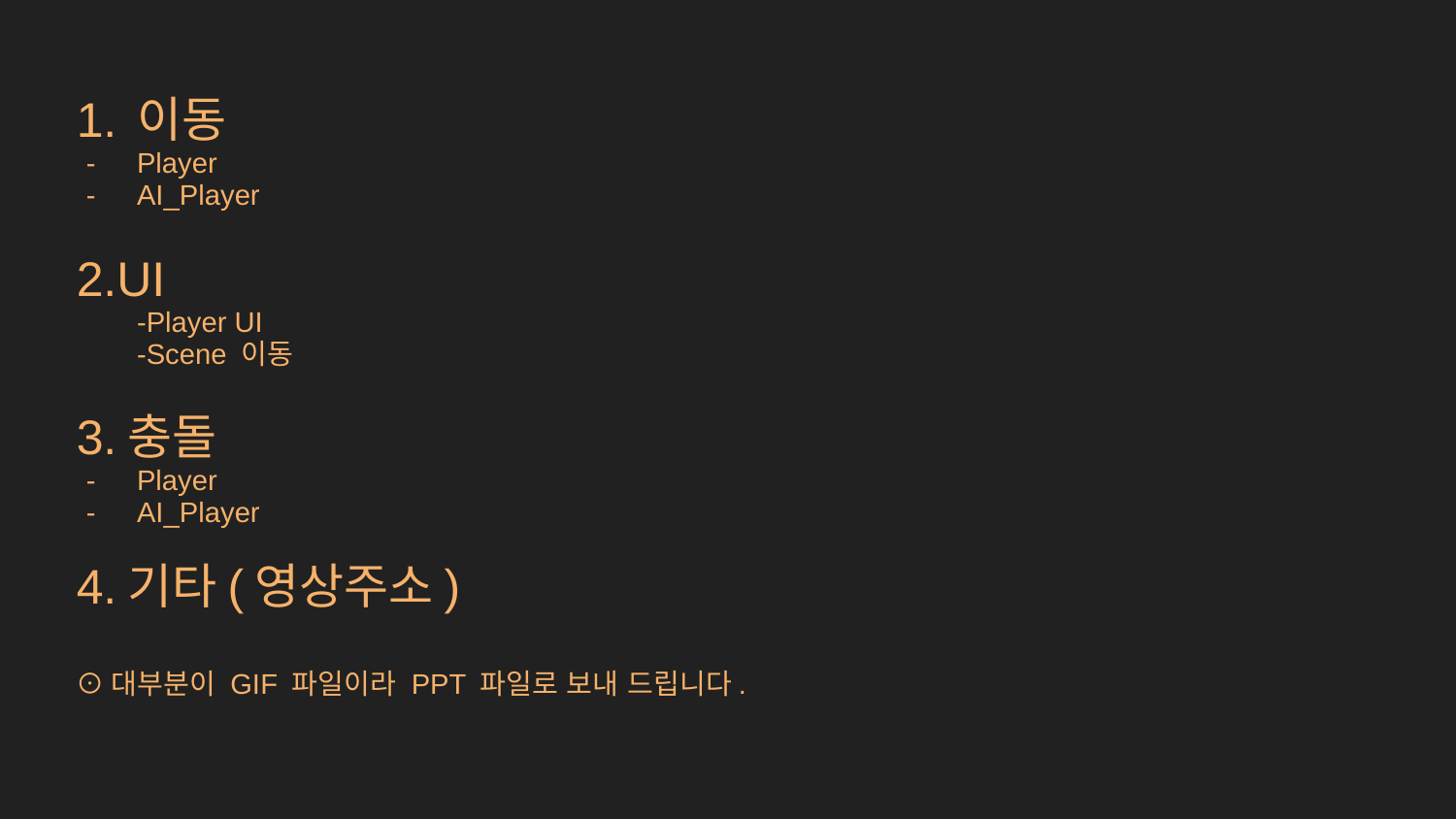

이동
Player
AI_Player

2.UI
-Player UI
-Scene 이동

3.충돌
Player
AI_Player

4.기타(영상주소)

⊙대부분이 GIF 파일이라 PPT 파일로 보내 드립니다.